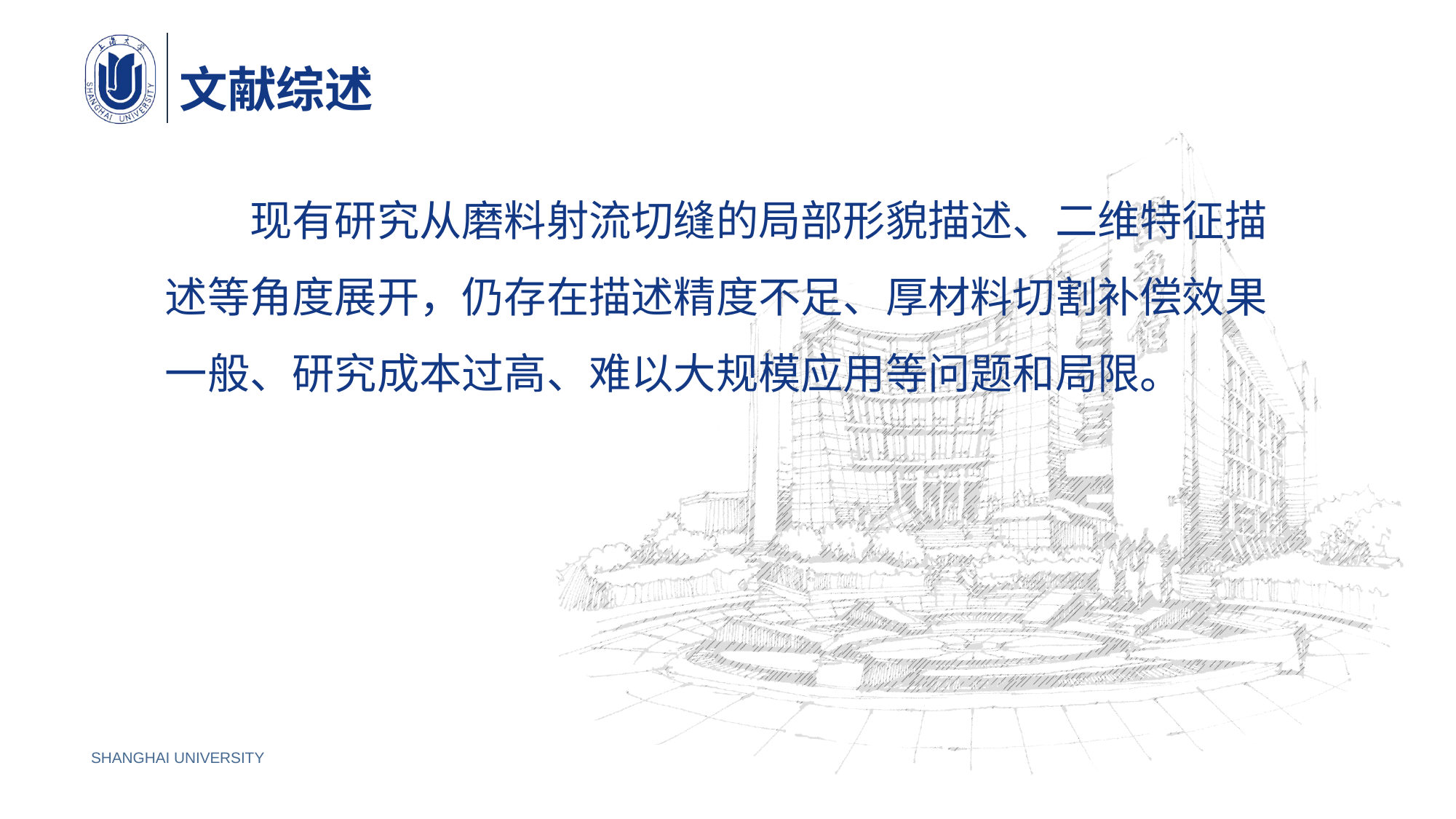

# 文献综述
　　现有研究从磨料射流切缝的局部形貌描述、二维特征描述等角度展开，仍存在描述精度不足、厚材料切割补偿效果一般、研究成本过高、难以大规模应用等问题和局限。
SHANGHAI UNIVERSITY
6